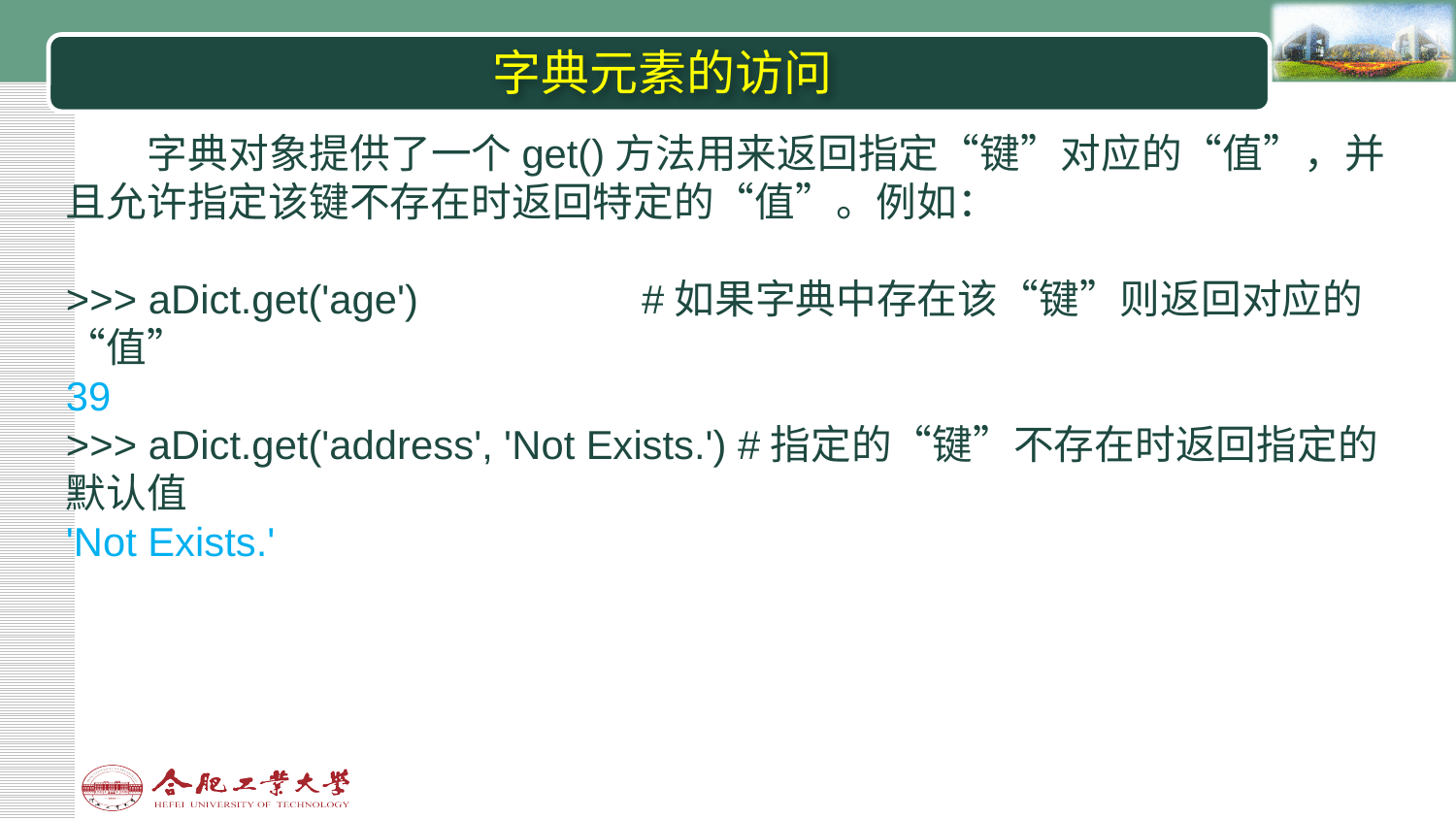

# 字典元素的访问
        字典对象提供了一个get()方法用来返回指定“键”对应的“值”，并且允许指定该键不存在时返回特定的“值”。例如：

>>> aDict.get('age')                    #如果字典中存在该“键”则返回对应的“值”
39
>>> aDict.get('address', 'Not Exists.') #指定的“键”不存在时返回指定的默认值
'Not Exists.'